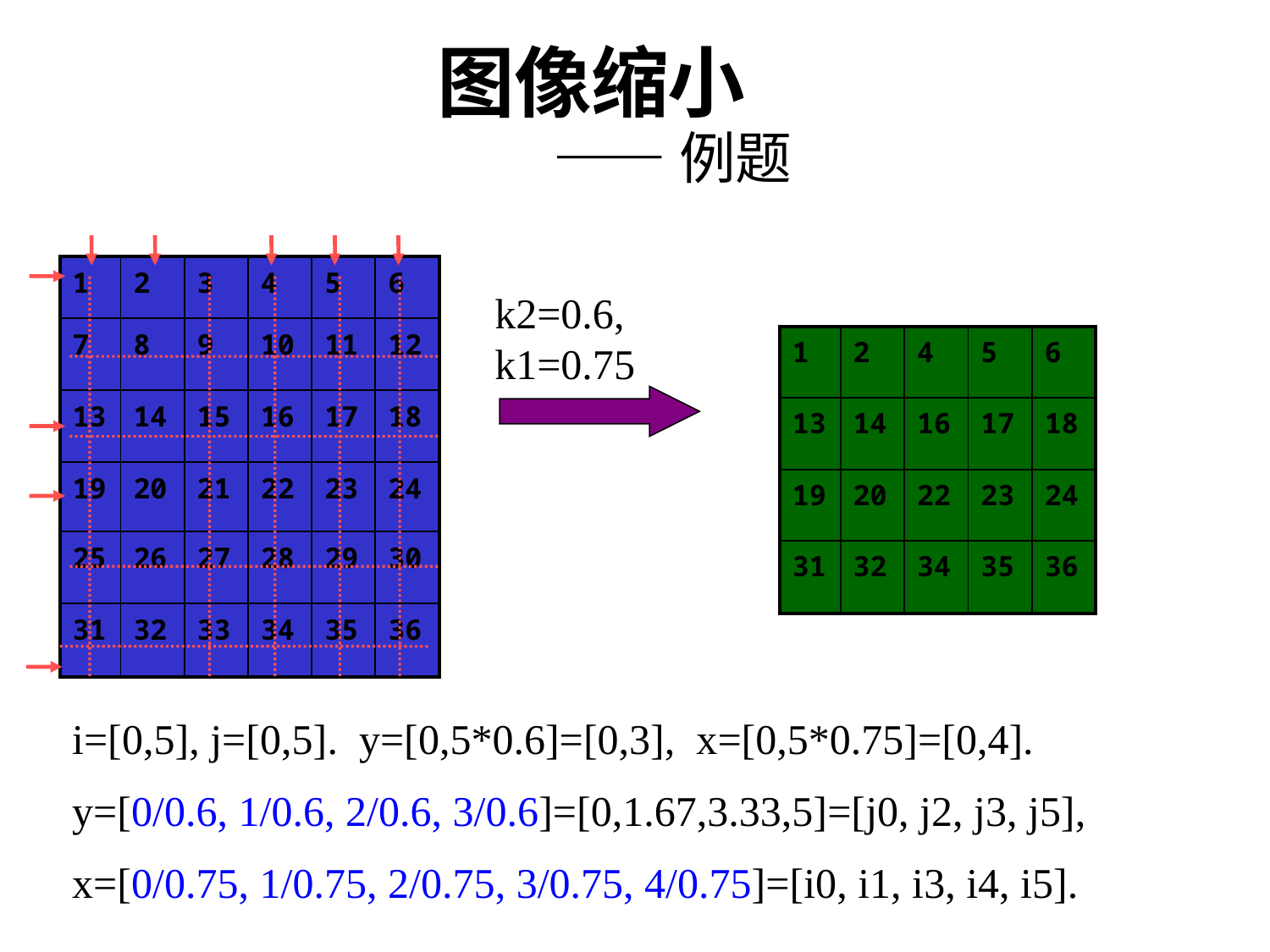

图像缩小
            —— 例题

| 1 | 2 | 3 | 4 | 5 | 6 |
| --- | --- | --- | --- | --- | --- |
| 7 | 8 | 9 | 10 | 11 | 12 |
| 13 | 14 | 15 | 16 | 17 | 18 |
| 19 | 20 | 21 | 22 | 23 | 24 |
| 25 | 26 | 27 | 28 | 29 | 30 |
| 31 | 32 | 33 | 34 | 35 | 36 |

k2=0.6, k1=0.75
| 1 | 2 | 4 | 5 | 6 |
| --- | --- | --- | --- | --- |
| 13 | 14 | 16 | 17 | 18 |
| 19 | 20 | 22 | 23 | 24 |
| 31 | 32 | 34 | 35 | 36 |

i=[0,5], j=[0,5].  y=[0,5*0.6]=[0,3],  x=[0,5*0.75]=[0,4].
y=[0/0.6, 1/0.6, 2/0.6, 3/0.6]=[0,1.67,3.33,5]=[j0, j2, j3, j5],
x=[0/0.75, 1/0.75, 2/0.75, 3/0.75, 4/0.75]=[i0, i1, i3, i4, i5].